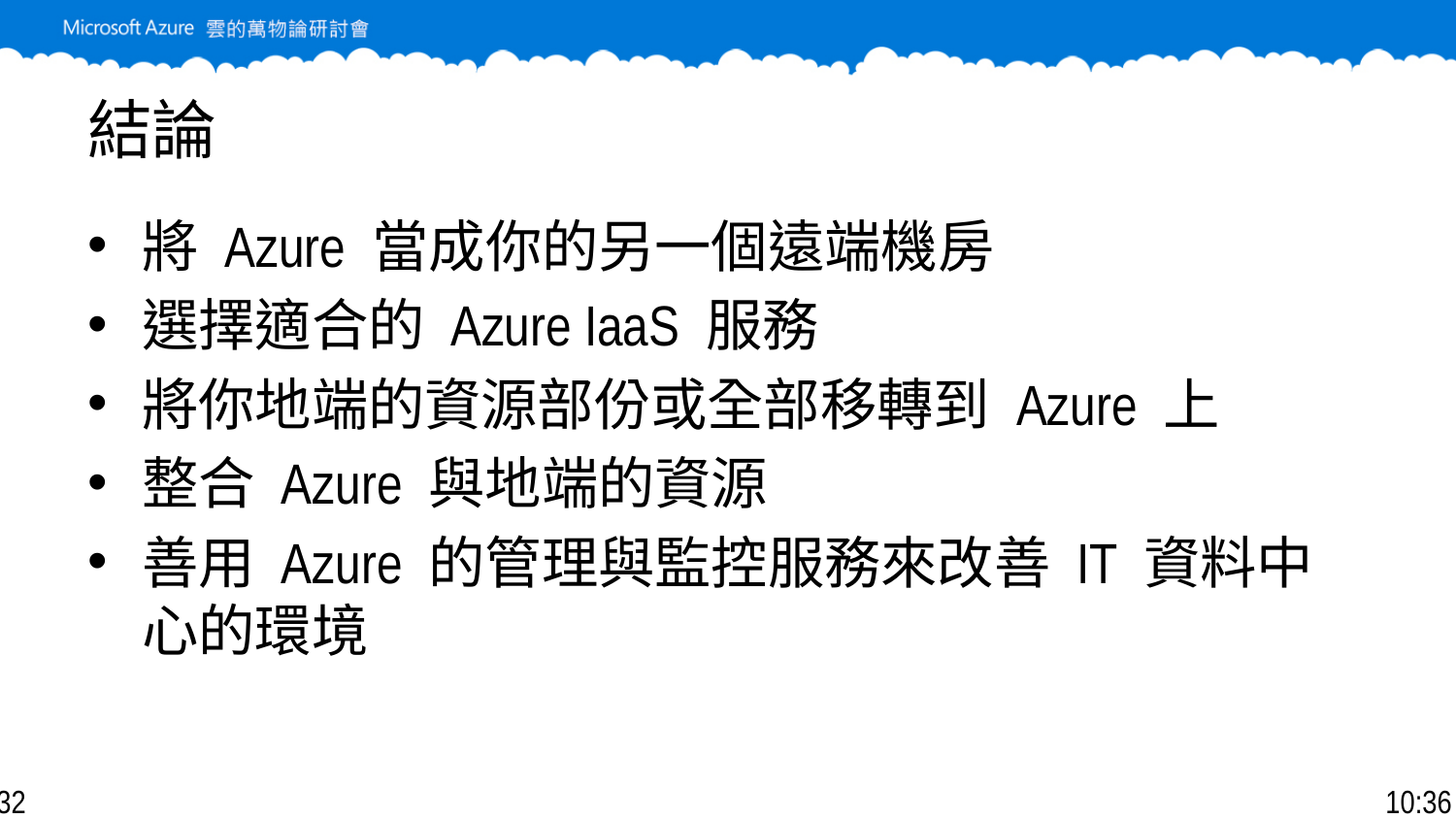

# 結論
將 Azure 當成你的另一個遠端機房
選擇適合的 Azure IaaS 服務
將你地端的資源部份或全部移轉到 Azure 上
整合 Azure 與地端的資源
善用 Azure 的管理與監控服務來改善 IT 資料中心的環境